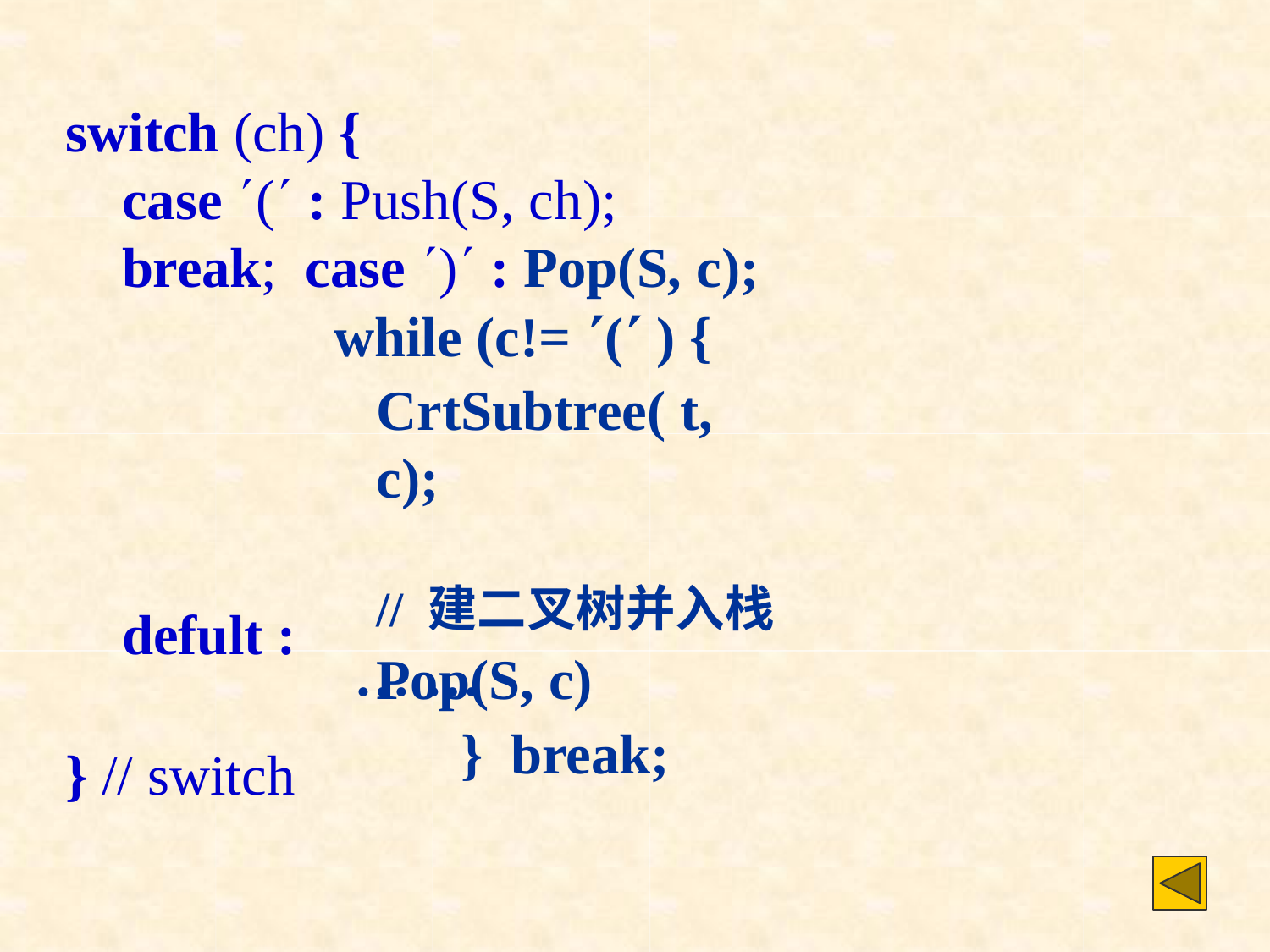

switch (ch) {
case ′(′ : Push(S, ch); break;  case ′)′ : Pop(S, c);
while (c!= ′(′ ) {
CrtSubtree( t, c);	// 建二叉树并入栈
Pop(S, c)	}  break;
defult :
… …
} // switch